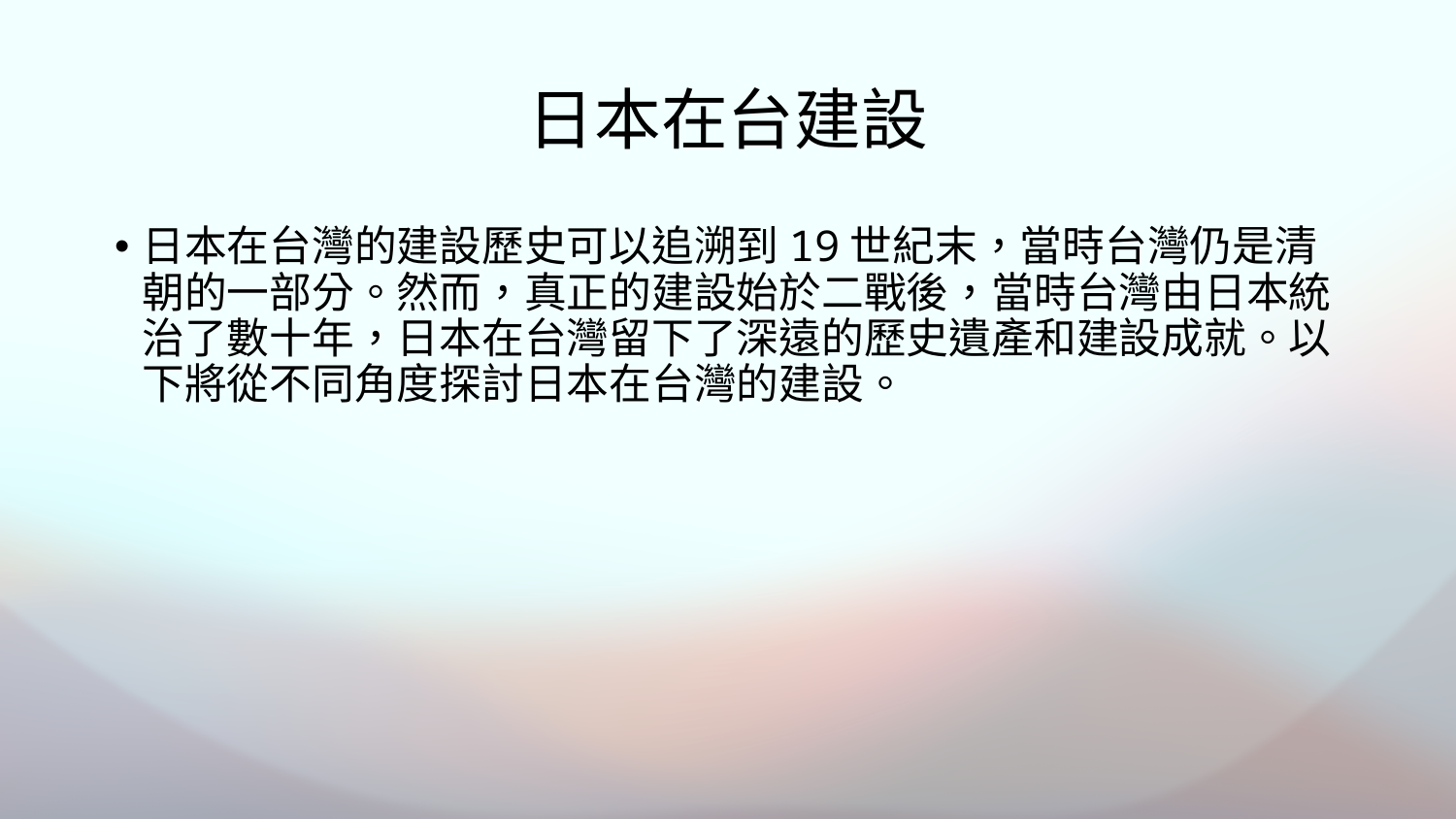

# 日本在台建設
日本在台灣的建設歷史可以追溯到19世紀末，當時台灣仍是清朝的一部分。然而，真正的建設始於二戰後，當時台灣由日本統治了數十年，日本在台灣留下了深遠的歷史遺產和建設成就。以下將從不同角度探討日本在台灣的建設。